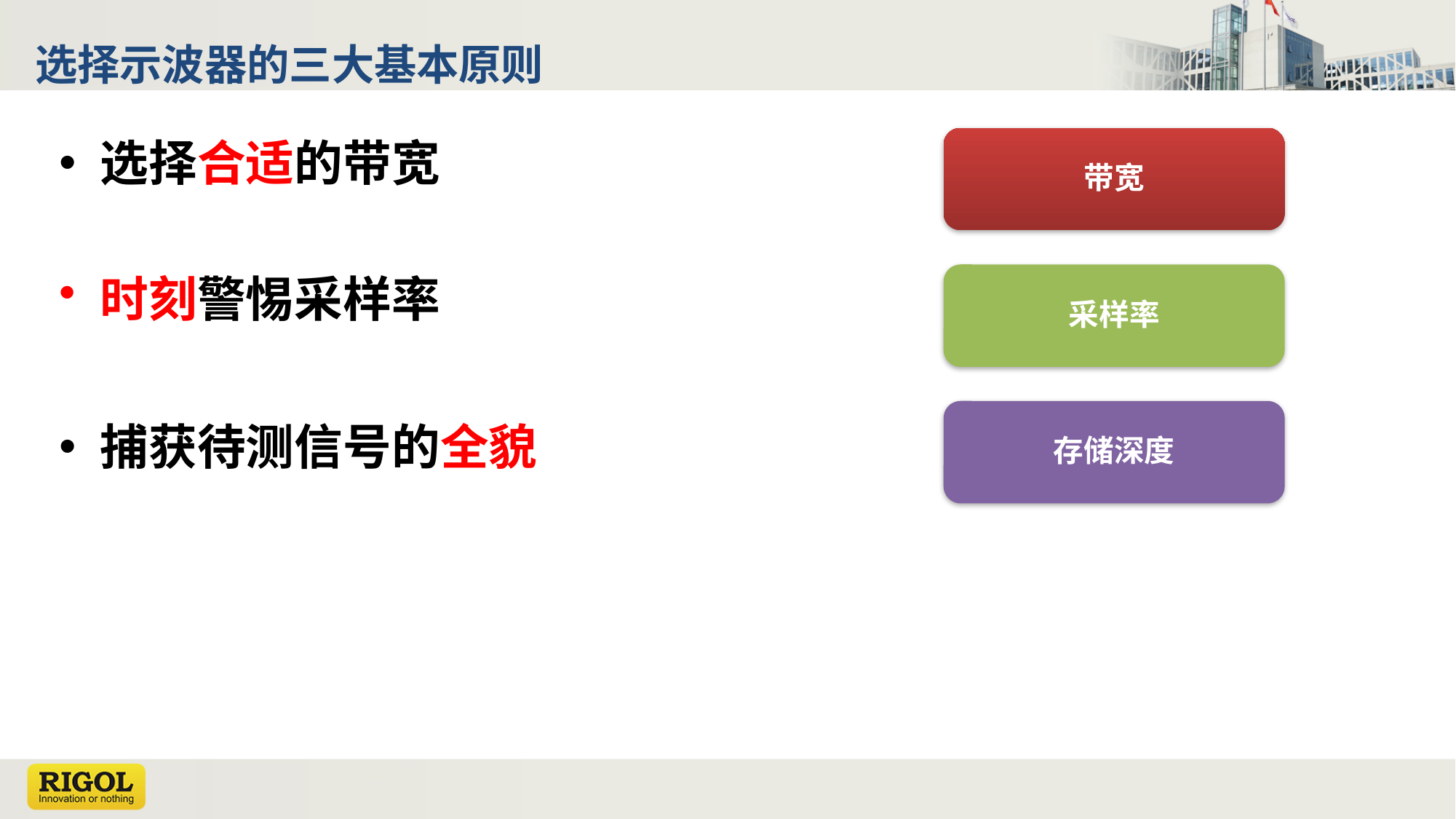

# 选择示波器的三大基本原则
选择合适的带宽

时刻警惕采样率

捕获待测信号的全貌

带宽

采样率

存储深度